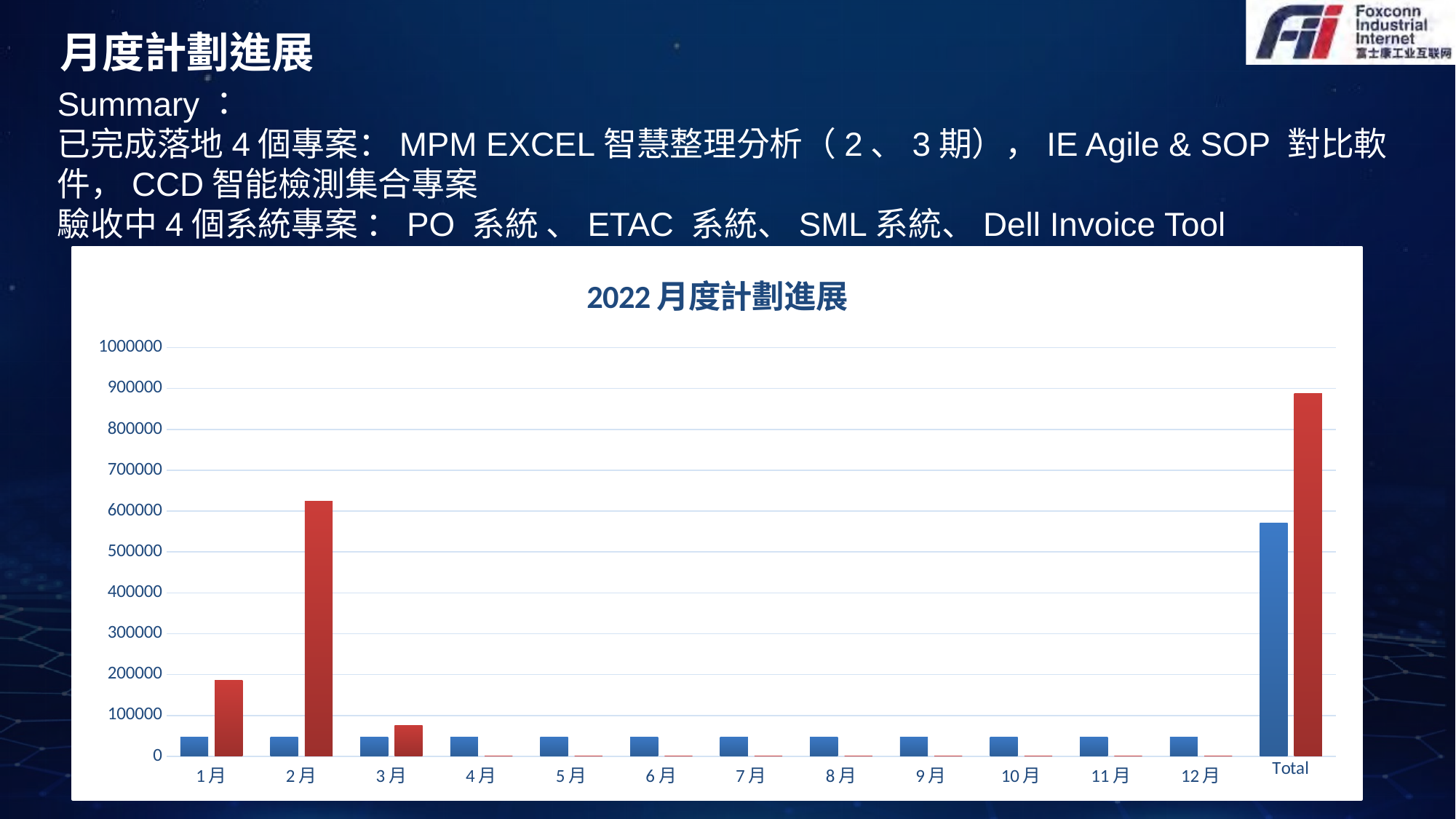

# 月度計劃進展
Summary：
已完成落地4個專案：MPM EXCEL智慧整理分析（2、3期），IE Agile & SOP 對比軟件，CCD智能檢測集合專案
驗收中4個系統專案 ：PO 系統 、ETAC 系統、SML系統、Dell Invoice Tool

### Chart: 2022月度計劃進展

| Category | 節省計劃 （RMB） | 節省實際 （RMB） |
|---|---|---|
| 1月 | 47500.0 | 186720.0 |
| 2月 | 47500.0 | 625000.0 |
| 3月 | 47500.0 | 76351.0 |
| 4月 | 47500.0 | 0.0 |
| 5月 | 47500.0 | 0.0 |
| 6月 | 47500.0 | 0.0 |
| 7月 | 47500.0 | 0.0 |
| 8月 | 47500.0 | 0.0 |
| 9月 | 47500.0 | 0.0 |
| 10月 | 47500.0 | 0.0 |
| 11月 | 47500.0 | 0.0 |
| 12月 | 47500.0 | 0.0 |
| Total | 570000.0 | 888071.0 |